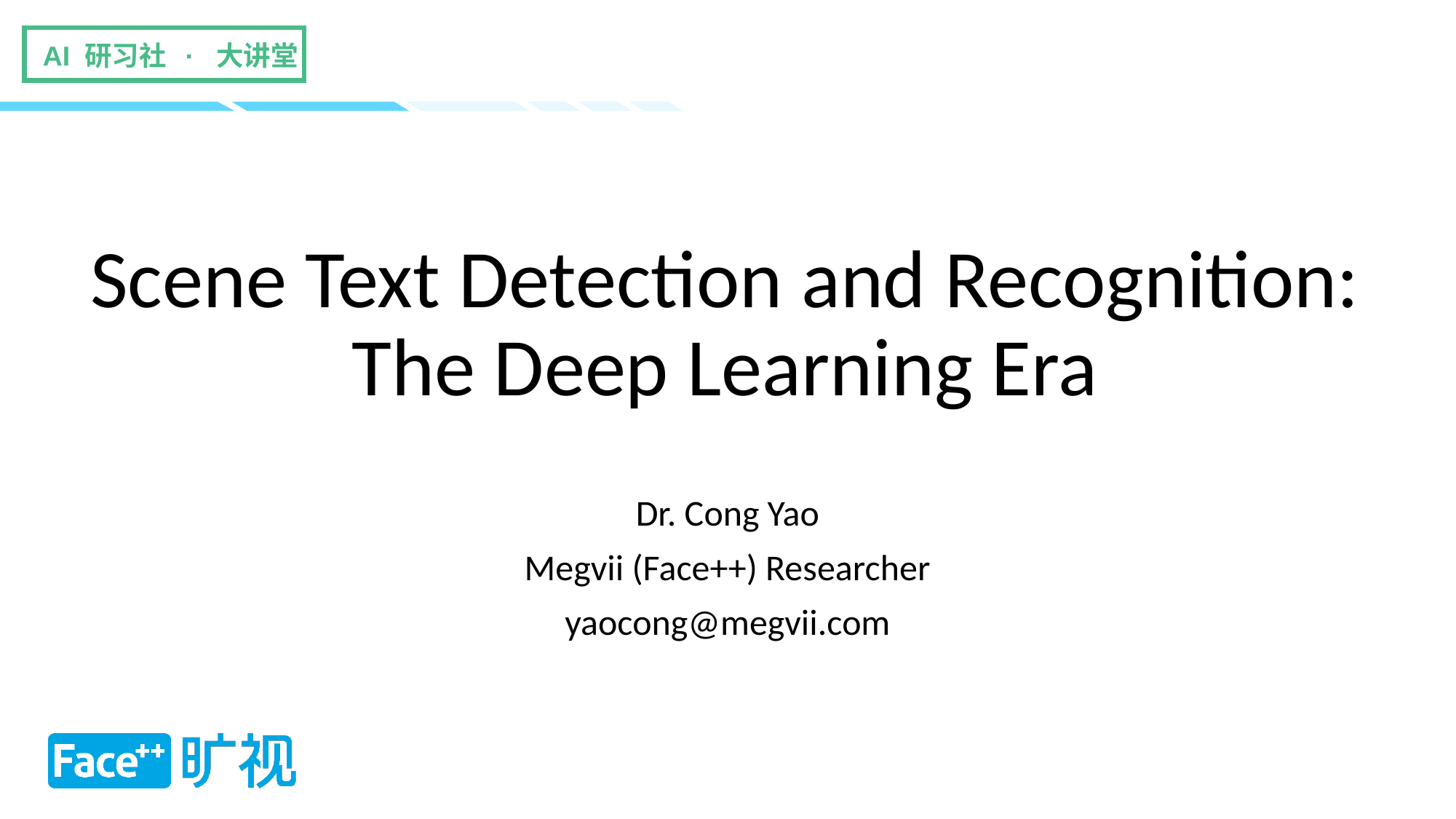

AI 研习社  ·  大讲堂

# Scene Text Detection and Recognition: The Deep Learning Era

Dr. Cong Yao
Megvii (Face++) Researcher
yaocong@megvii.com